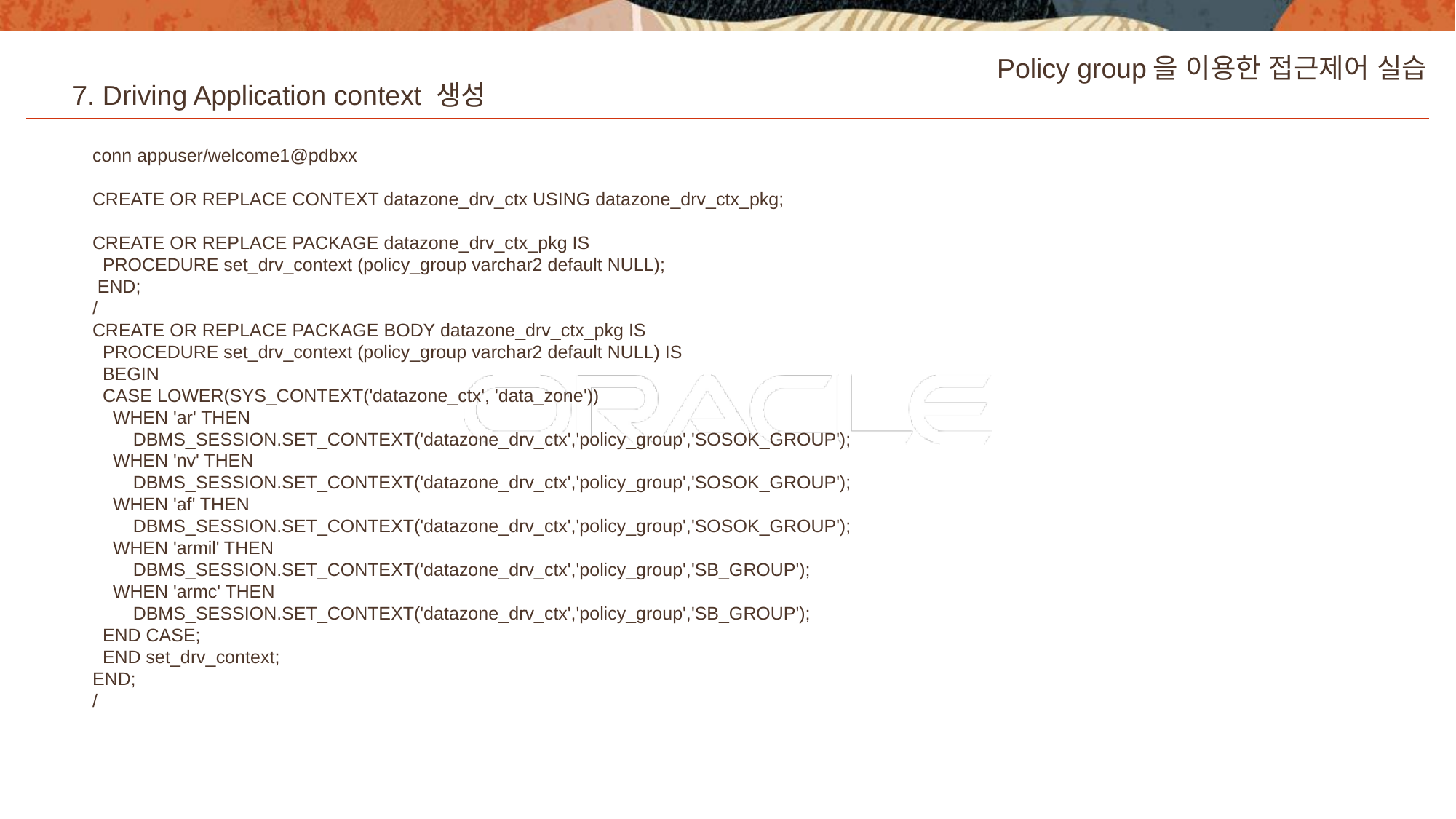

Policy group을 이용한 접근제어 실습
7. Driving Application context 생성
conn appuser/welcome1@pdbxx

CREATE OR REPLACE CONTEXT datazone_drv_ctx USING datazone_drv_ctx_pkg;

CREATE OR REPLACE PACKAGE datazone_drv_ctx_pkg IS
  PROCEDURE set_drv_context (policy_group varchar2 default NULL);
 END;
/
CREATE OR REPLACE PACKAGE BODY datazone_drv_ctx_pkg IS
  PROCEDURE set_drv_context (policy_group varchar2 default NULL) IS
  BEGIN
  CASE LOWER(SYS_CONTEXT('datazone_ctx', 'data_zone'))
    WHEN 'ar' THEN
        DBMS_SESSION.SET_CONTEXT('datazone_drv_ctx','policy_group','SOSOK_GROUP');
    WHEN 'nv' THEN
        DBMS_SESSION.SET_CONTEXT('datazone_drv_ctx','policy_group','SOSOK_GROUP');
    WHEN 'af' THEN
        DBMS_SESSION.SET_CONTEXT('datazone_drv_ctx','policy_group','SOSOK_GROUP');
    WHEN 'armil' THEN
        DBMS_SESSION.SET_CONTEXT('datazone_drv_ctx','policy_group','SB_GROUP');
    WHEN 'armc' THEN
        DBMS_SESSION.SET_CONTEXT('datazone_drv_ctx','policy_group','SB_GROUP');
  END CASE;
  END set_drv_context;
END;
/
45
Copyright © 2020, Oracle and/or its affiliates. All rights reserved.